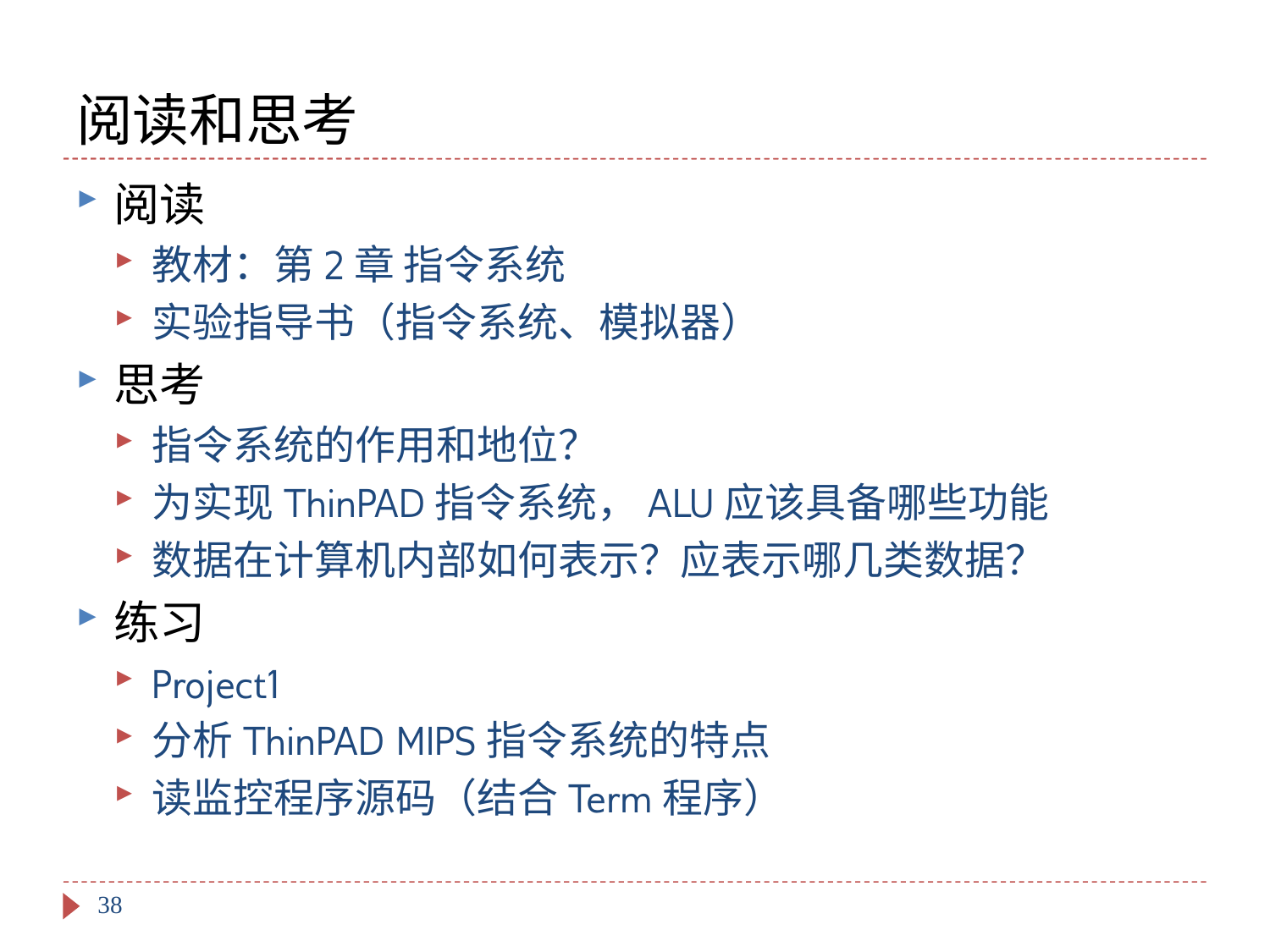

# 阅读和思考
阅读
教材：第2章 指令系统
实验指导书（指令系统、模拟器）
思考
指令系统的作用和地位？
为实现ThinPAD指令系统，ALU应该具备哪些功能
数据在计算机内部如何表示？应表示哪几类数据？
练习
Project1
分析ThinPAD MIPS指令系统的特点
读监控程序源码（结合Term程序）
38